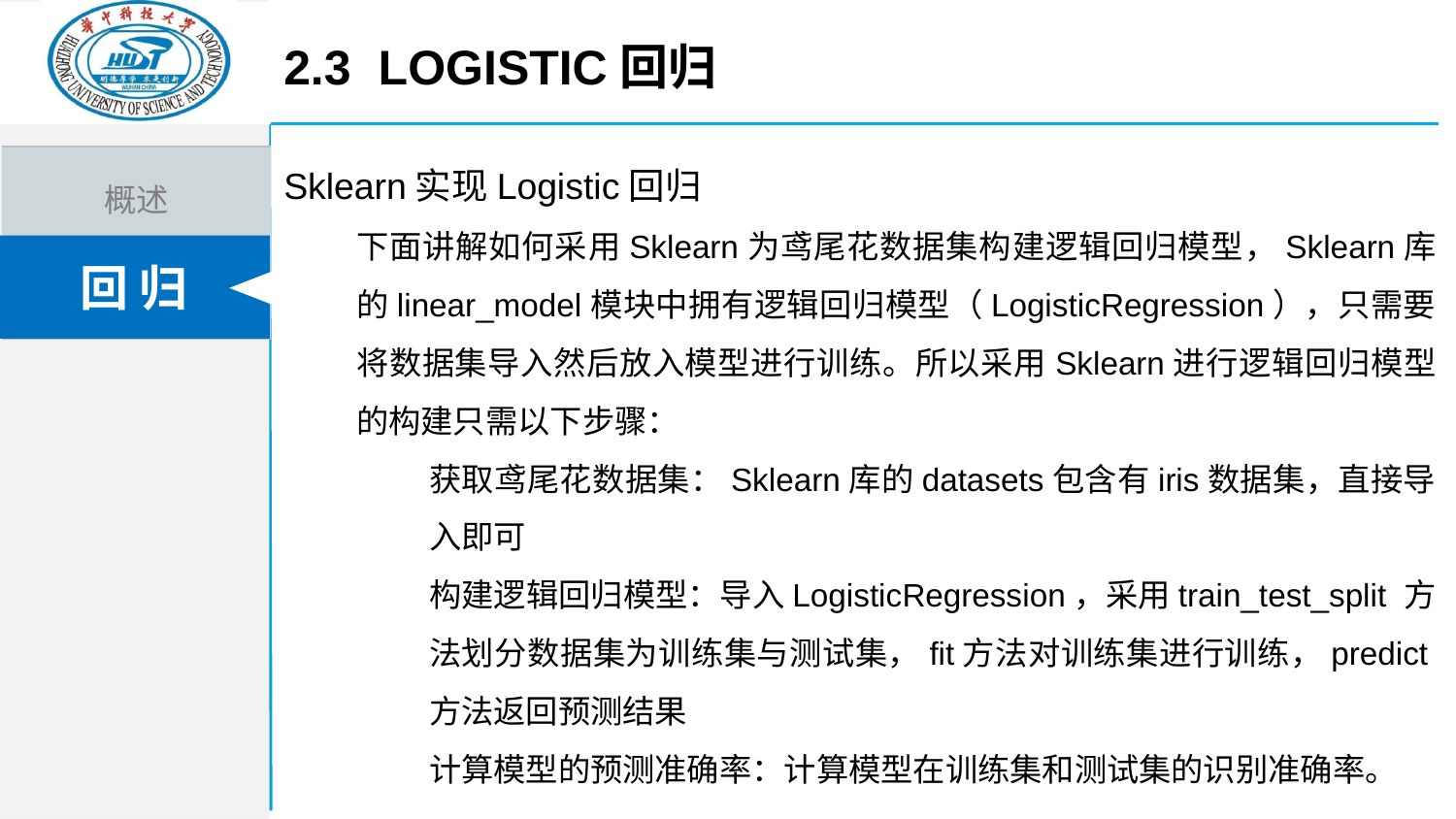

2.3  Logistic回归
Sklearn实现Logistic回归
下面讲解如何采用Sklearn为鸢尾花数据集构建逻辑回归模型，Sklearn库的linear_model模块中拥有逻辑回归模型（LogisticRegression），只需要将数据集导入然后放入模型进行训练。所以采用Sklearn进行逻辑回归模型的构建只需以下步骤：
获取鸢尾花数据集：Sklearn库的datasets包含有iris数据集，直接导入即可
构建逻辑回归模型：导入LogisticRegression，采用train_test_split 方法划分数据集为训练集与测试集，fit方法对训练集进行训练，predict方法返回预测结果
计算模型的预测准确率：计算模型在训练集和测试集的识别准确率。